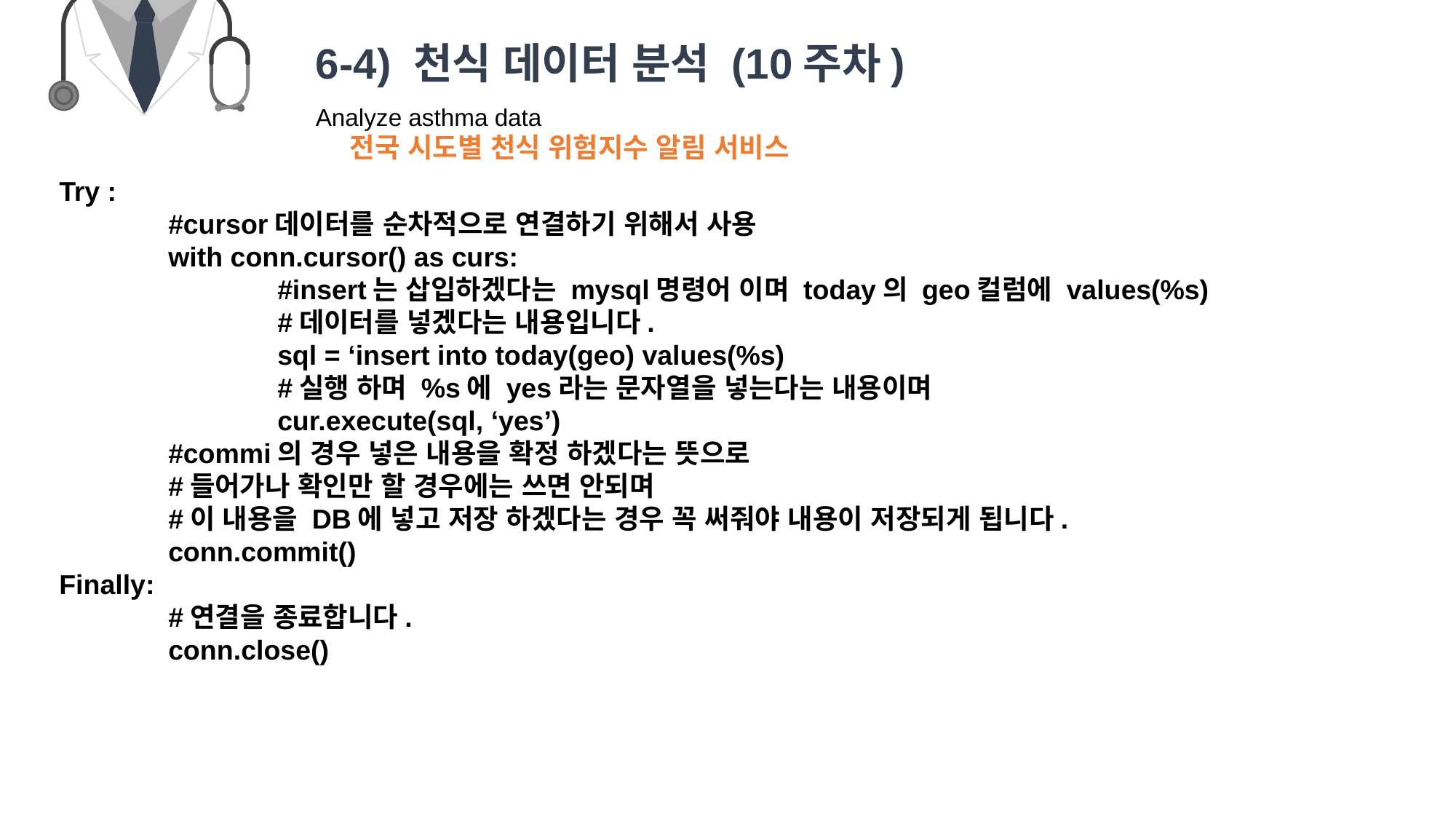

6-4) 천식 데이터 분석 (10주차)
Analyze asthma data
전국 시도별 천식 위험지수 알림 서비스
Try :
	#cursor데이터를 순차적으로 연결하기 위해서 사용
	with conn.cursor() as curs:
		#insert는 삽입하겠다는 mysql명령어 이며 today의 geo컬럼에 values(%s)
		#데이터를 넣겠다는 내용입니다.
		sql = ‘insert into today(geo) values(%s)
		#실행 하며 %s에 yes라는 문자열을 넣는다는 내용이며
		cur.execute(sql, ‘yes’)
	#commi의 경우 넣은 내용을 확정 하겠다는 뜻으로
	#들어가나 확인만 할 경우에는 쓰면 안되며
	#이 내용을 DB에 넣고 저장 하겠다는 경우 꼭 써줘야 내용이 저장되게 됩니다.
	conn.commit()
Finally:
	#연결을 종료합니다.
	conn.close()